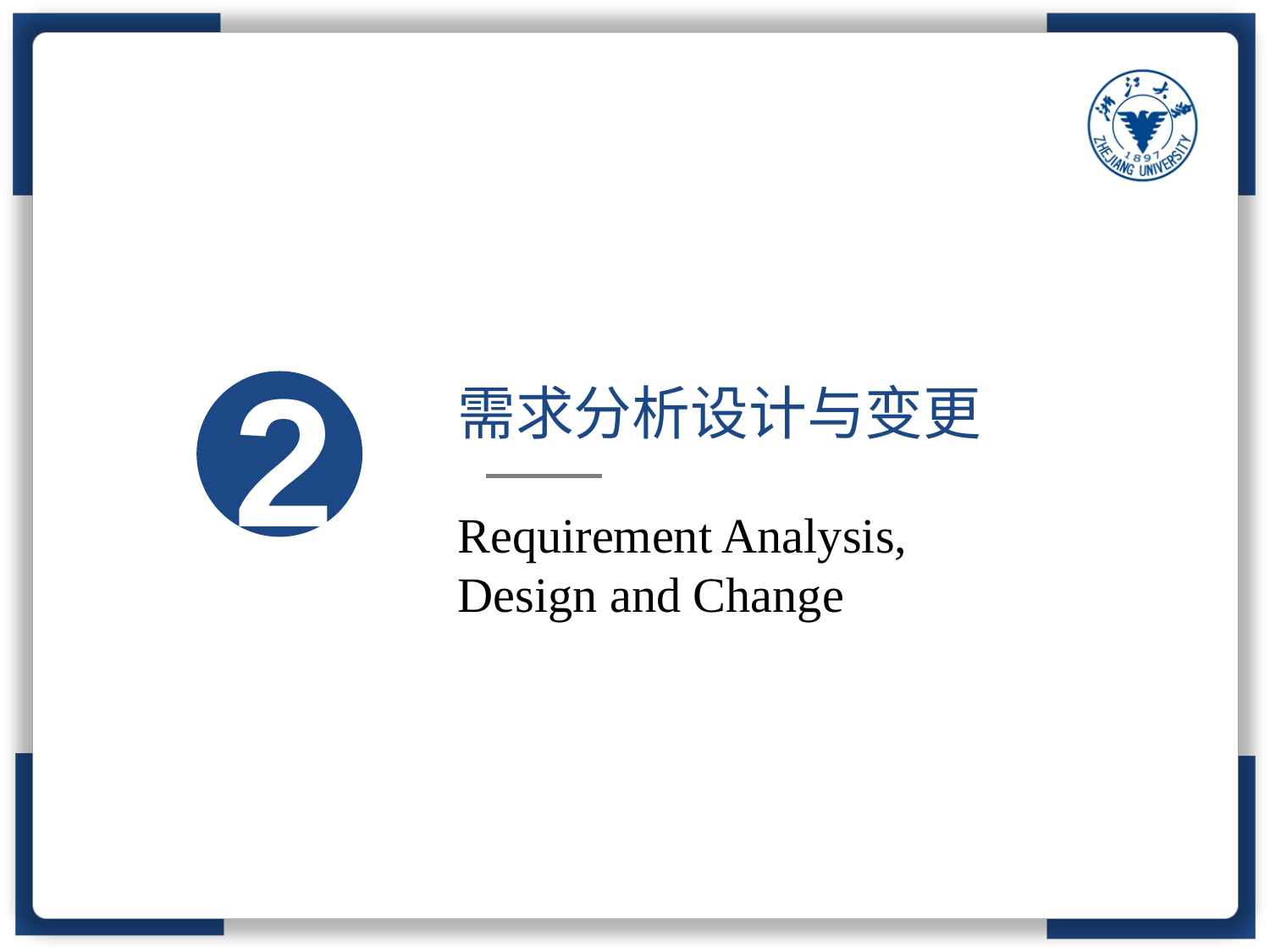

需求分析设计与变更
2
Requirement Analysis,
Design and Change